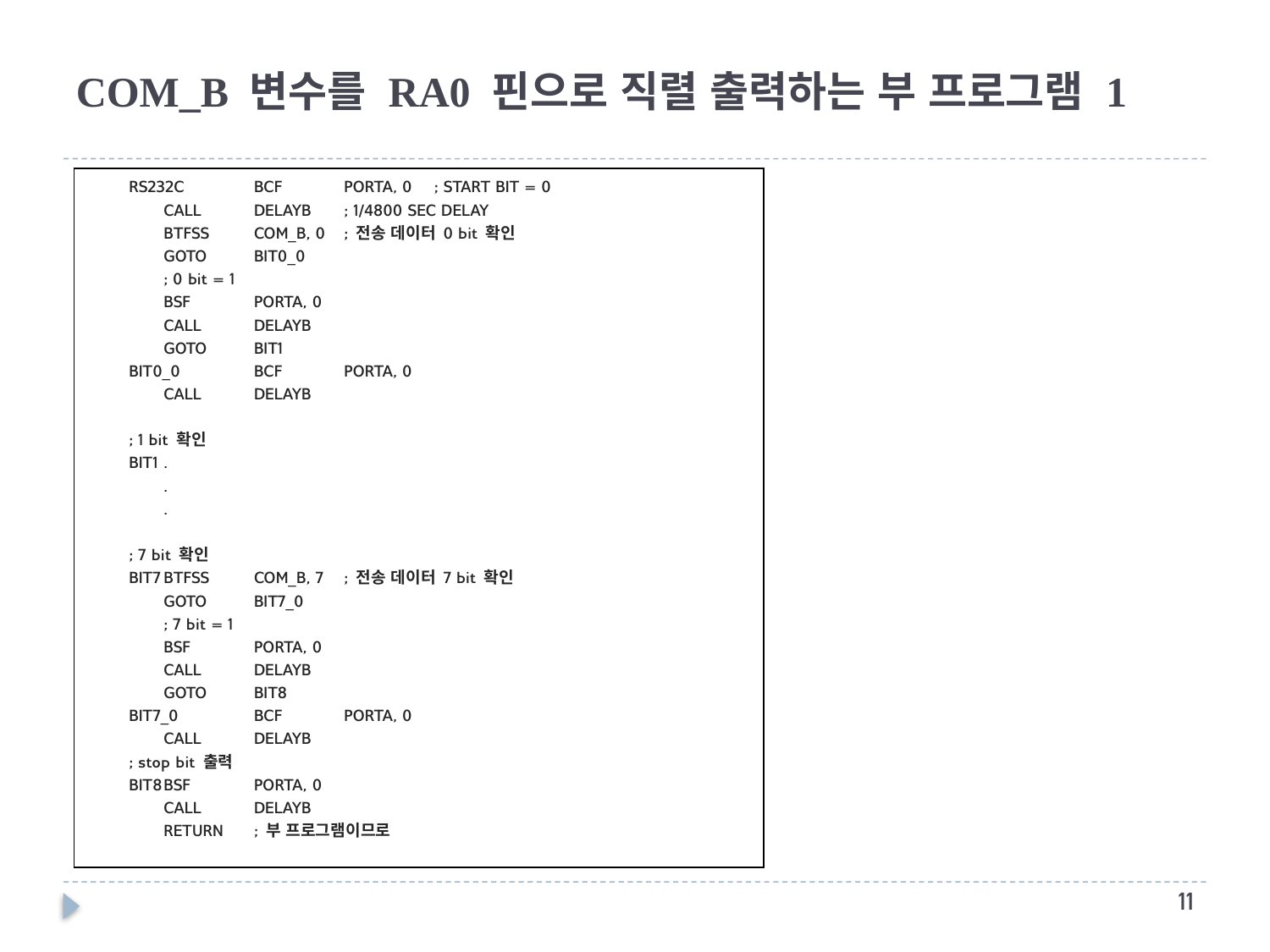

# COM_B 변수를 RA0 핀으로 직렬 출력하는 부 프로그램 1

RS232C	BCF	PORTA, 0	; START BIT = 0
		CALL	DELAYB	; 1/4800 SEC DELAY
		BTFSS	COM_B, 0	; 전송 데이터 0 bit 확인
		GOTO	BIT0_0
		; 0 bit = 1
		BSF	PORTA, 0
		CALL	DELAYB
		GOTO	BIT1
BIT0_0	BCF	PORTA, 0
		CALL	DELAYB

; 1 bit 확인
BIT1	.
	.
	.

; 7 bit 확인
BIT7	BTFSS	COM_B, 7	; 전송 데이터 7 bit 확인
		GOTO	BIT7_0
		; 7 bit = 1
		BSF	PORTA, 0
		CALL	DELAYB
		GOTO	BIT8
BIT7_0	BCF	PORTA, 0
		CALL	DELAYB
; stop bit 출력
BIT8	BSF	PORTA, 0
		CALL	DELAYB
		RETURN		; 부 프로그램이므로

11